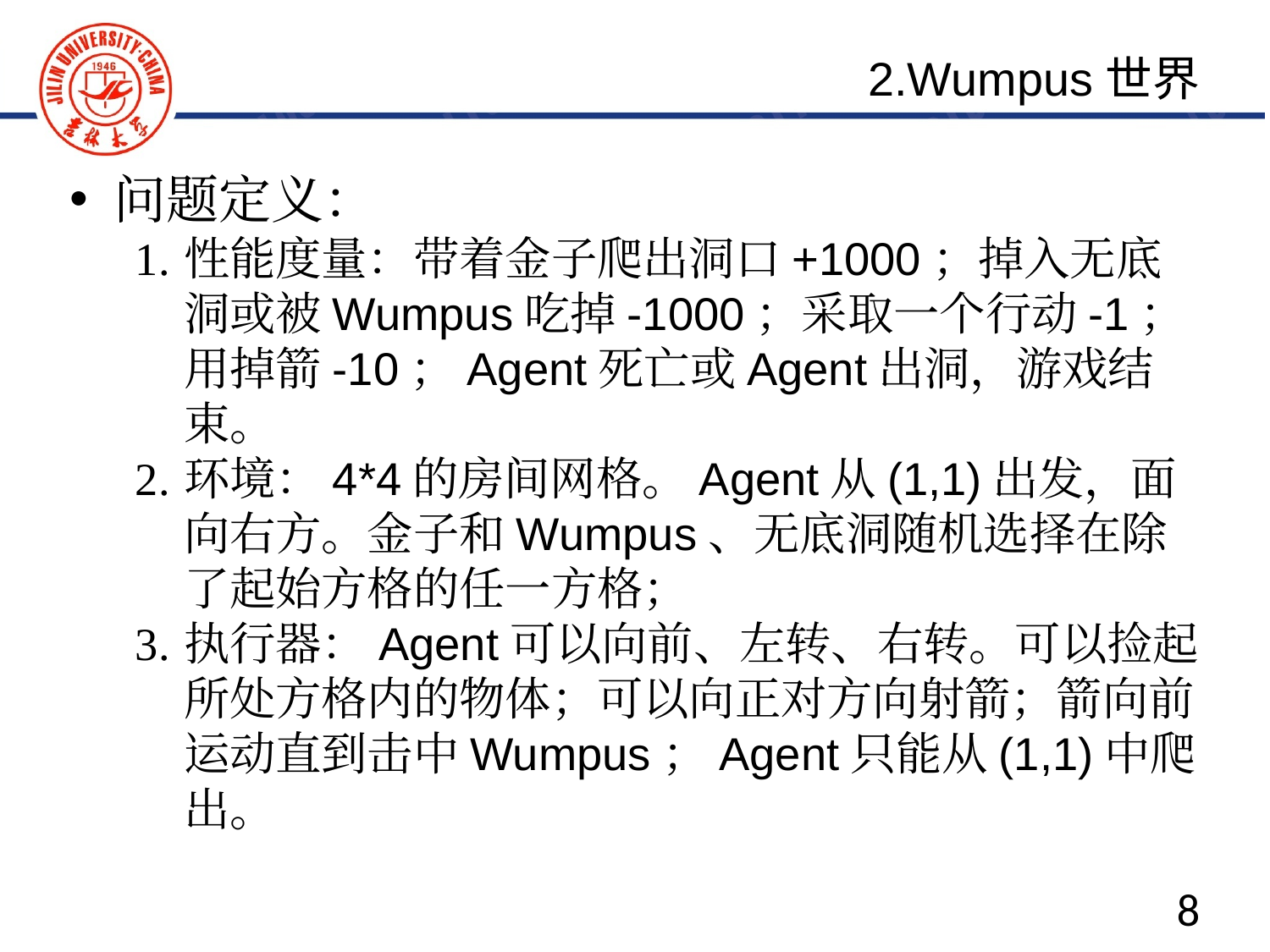

2.Wumpus世界
问题定义：
性能度量：带着金子爬出洞口+1000；掉入无底洞或被Wumpus吃掉-1000；采取一个行动-1；用掉箭-10；Agent死亡或Agent出洞，游戏结束。
环境：4*4的房间网格。Agent从(1,1)出发，面向右方。金子和Wumpus、无底洞随机选择在除了起始方格的任一方格；
执行器：Agent可以向前、左转、右转。可以捡起所处方格内的物体；可以向正对方向射箭；箭向前运动直到击中Wumpus；Agent只能从(1,1)中爬出。
8